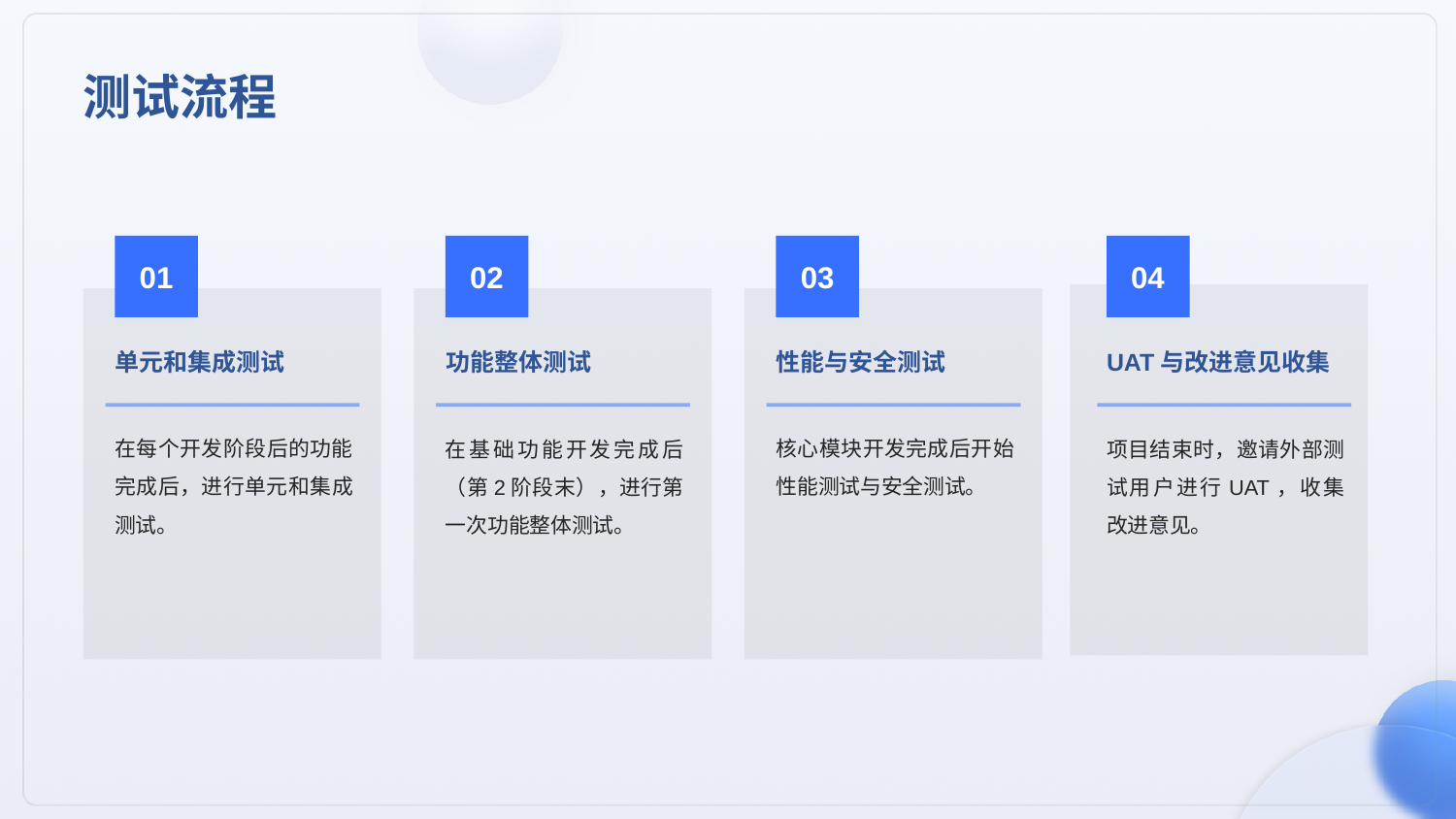

测试流程
01
02
03
04

单元和集成测试
性能与安全测试
功能整体测试
UAT与改进意见收集
在每个开发阶段后的功能完成后，进行单元和集成测试。
核心模块开发完成后开始性能测试与安全测试。
在基础功能开发完成后（第2阶段末），进行第一次功能整体测试。
项目结束时，邀请外部测试用户进行UAT，收集改进意见。